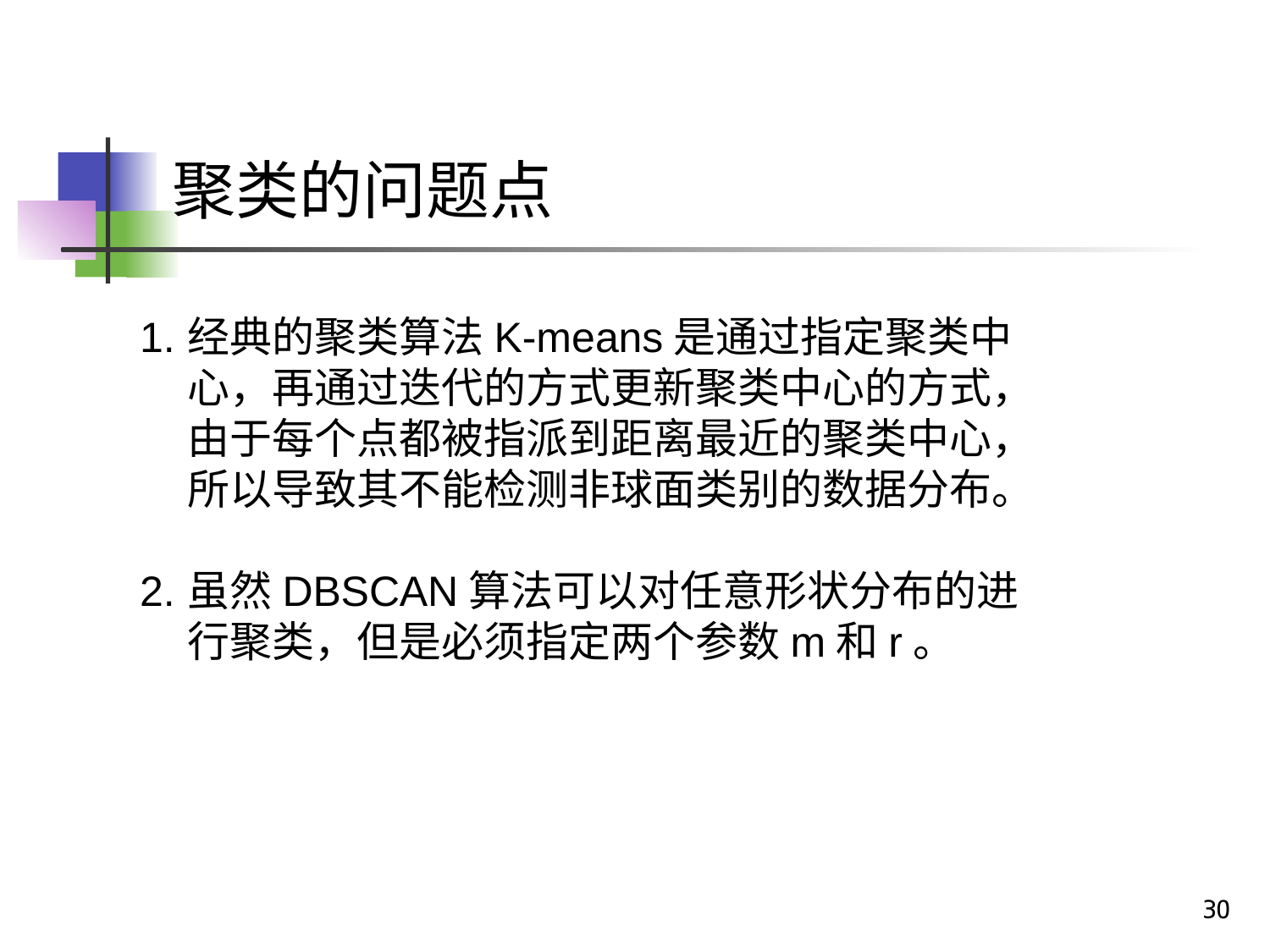

# 聚类的问题点

经典的聚类算法K-means是通过指定聚类中心，再通过迭代的方式更新聚类中心的方式，由于每个点都被指派到距离最近的聚类中心，所以导致其不能检测非球面类别的数据分布。

虽然DBSCAN算法可以对任意形状分布的进行聚类，但是必须指定两个参数m和r。
30